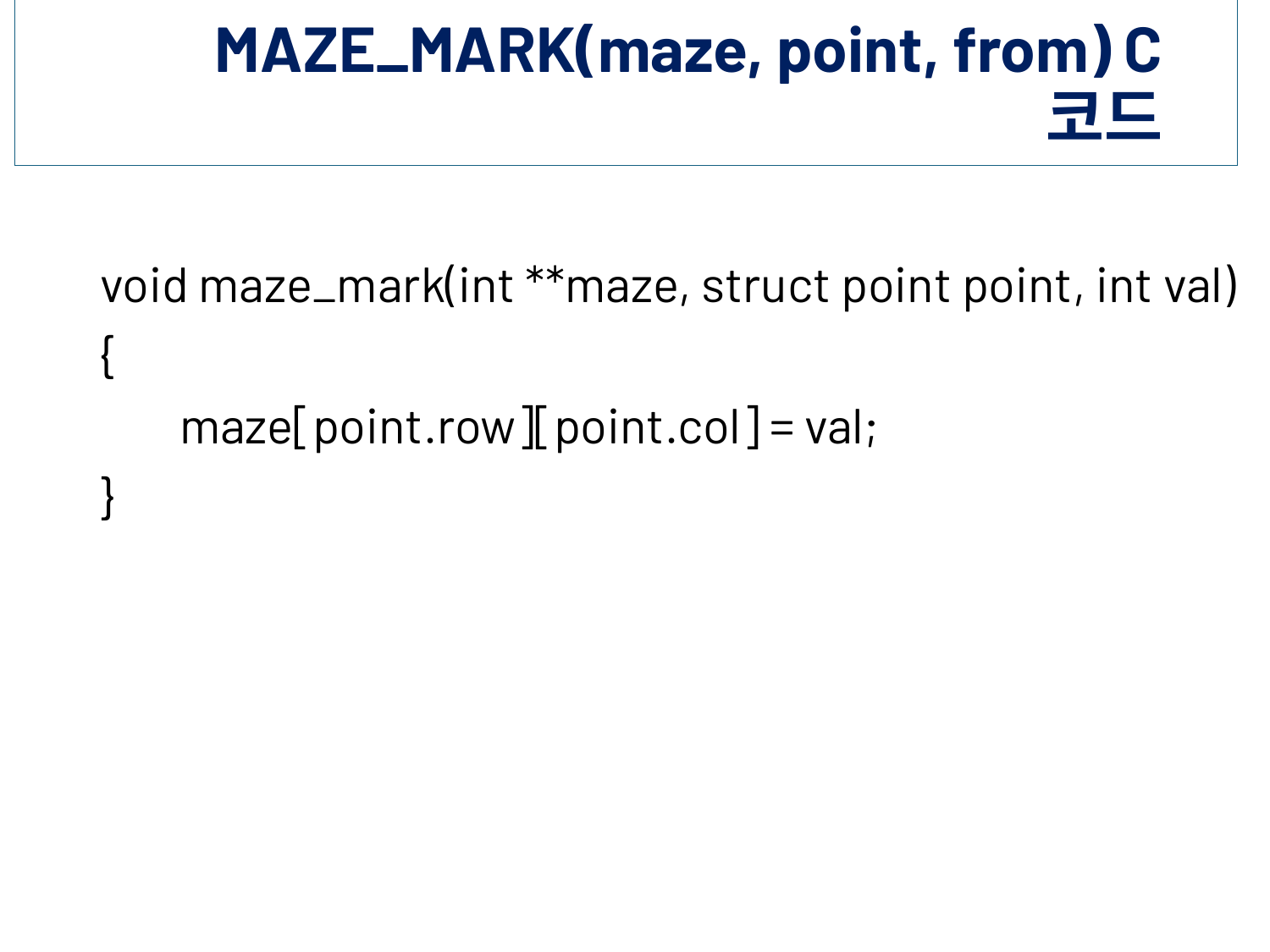

# MAZE_MARK(maze, point, from) C 코드
void maze_mark(int **maze, struct point point, int val)
{
        maze[point.row][point.col] = val;
}